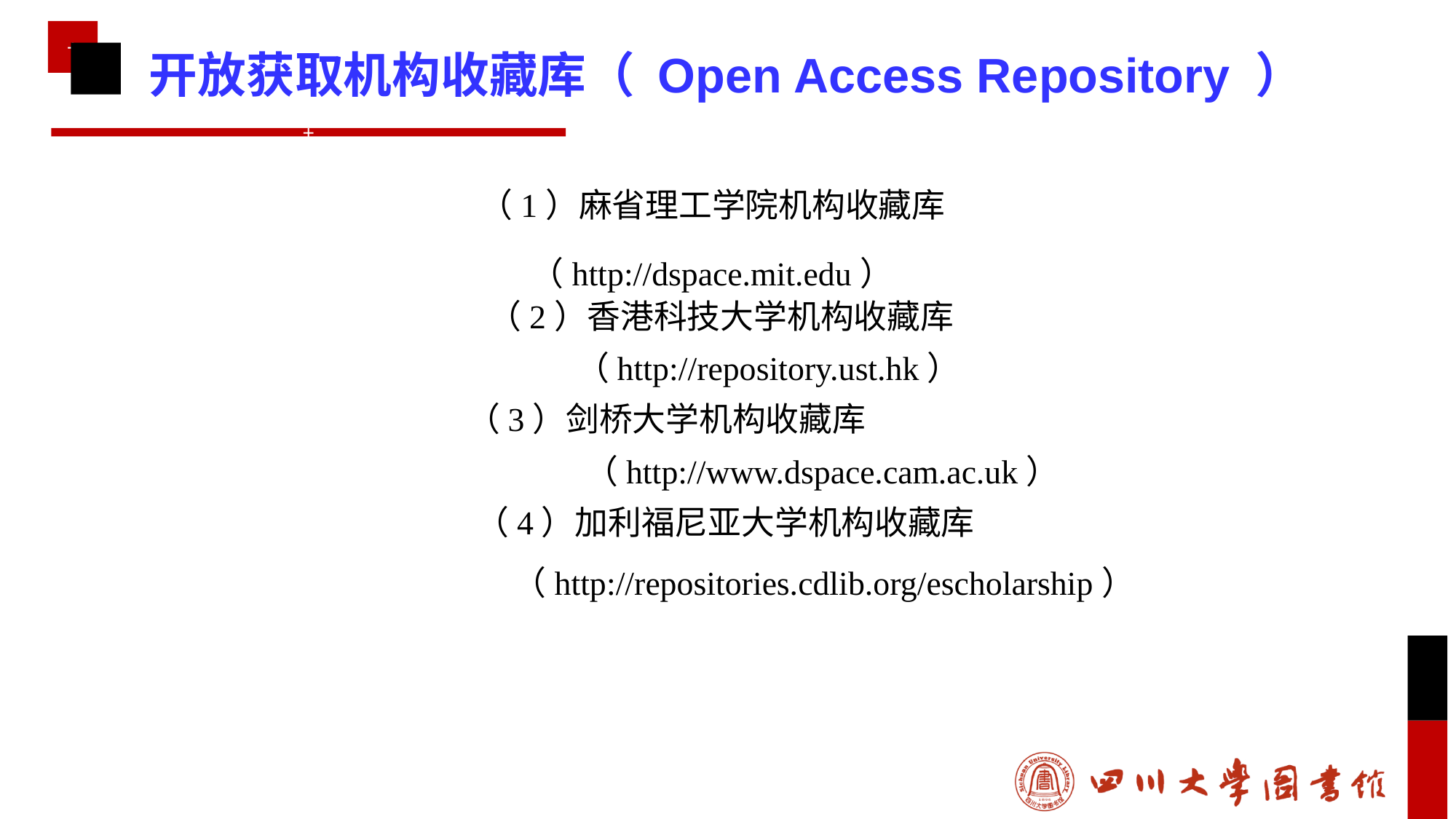

开放获取机构收藏库（ Open Access Repository ）
（1）麻省理工学院机构收藏库
（http://dspace.mit.edu）
（2）香港科技大学机构收藏库
	（http://repository.ust.hk）
（3）剑桥大学机构收藏库
	（http://www.dspace.cam.ac.uk）
（4）加利福尼亚大学机构收藏库
（http://repositories.cdlib.org/escholarship）